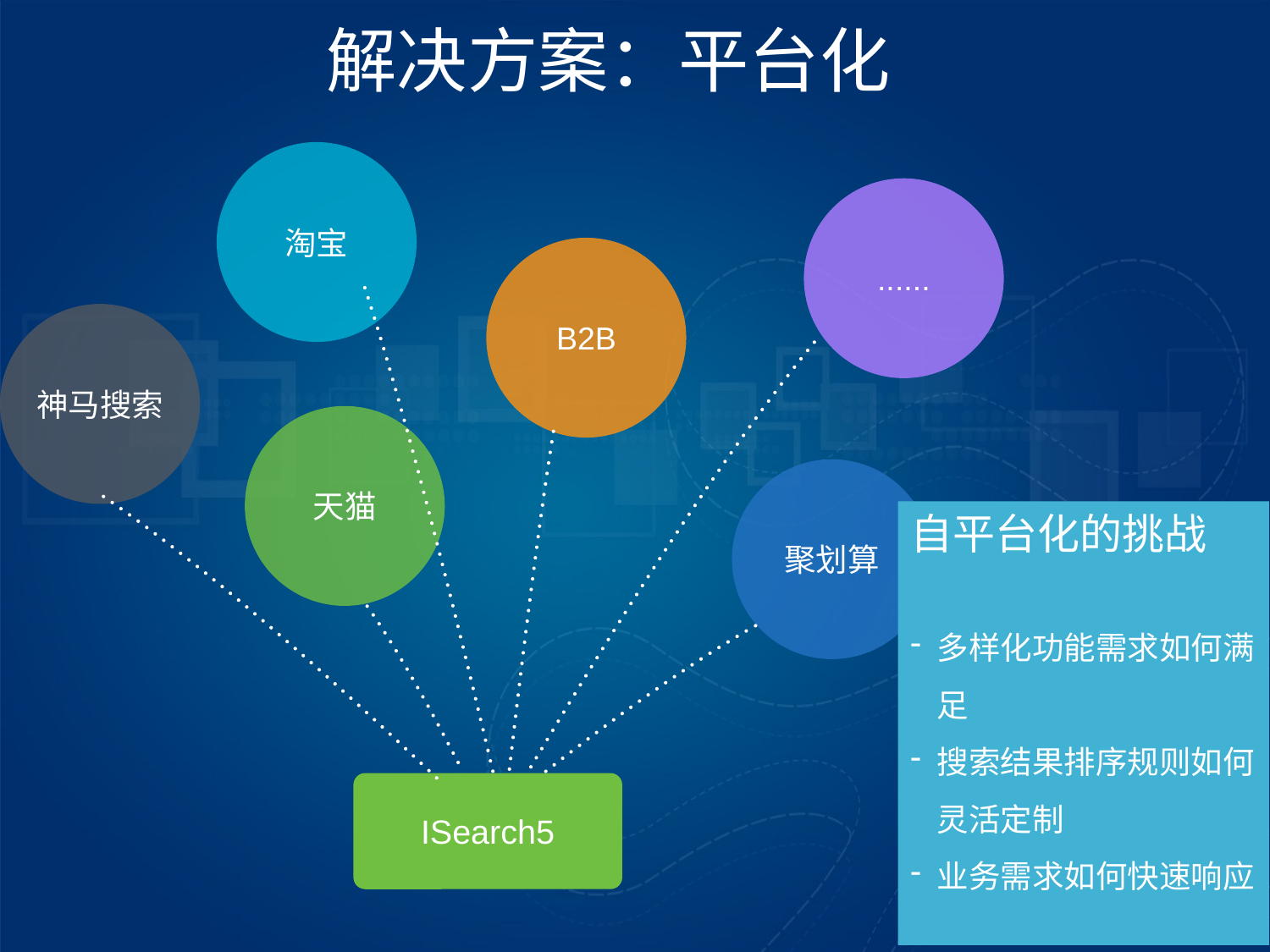

解决方案：平台化
淘宝
......
B2B

神马搜索

天猫

聚划算

自平台化的挑战

多样化功能需求如何满足
搜索结果排序规则如何灵活定制
业务需求如何快速响应

ISearch5